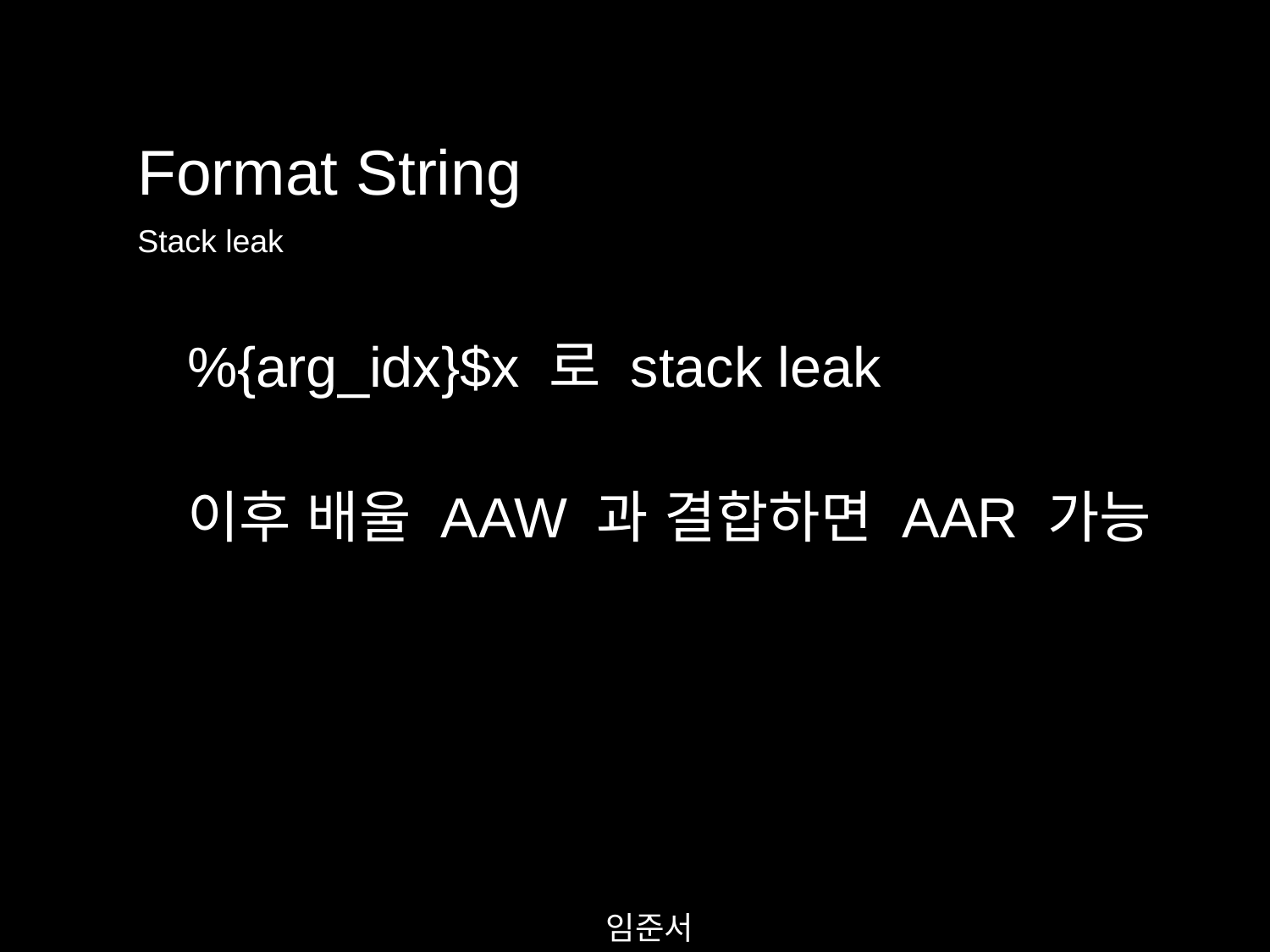

Format String
Stack leak
%{arg_idx}$x 로 stack leak
이후 배울 AAW 과 결합하면 AAR 가능